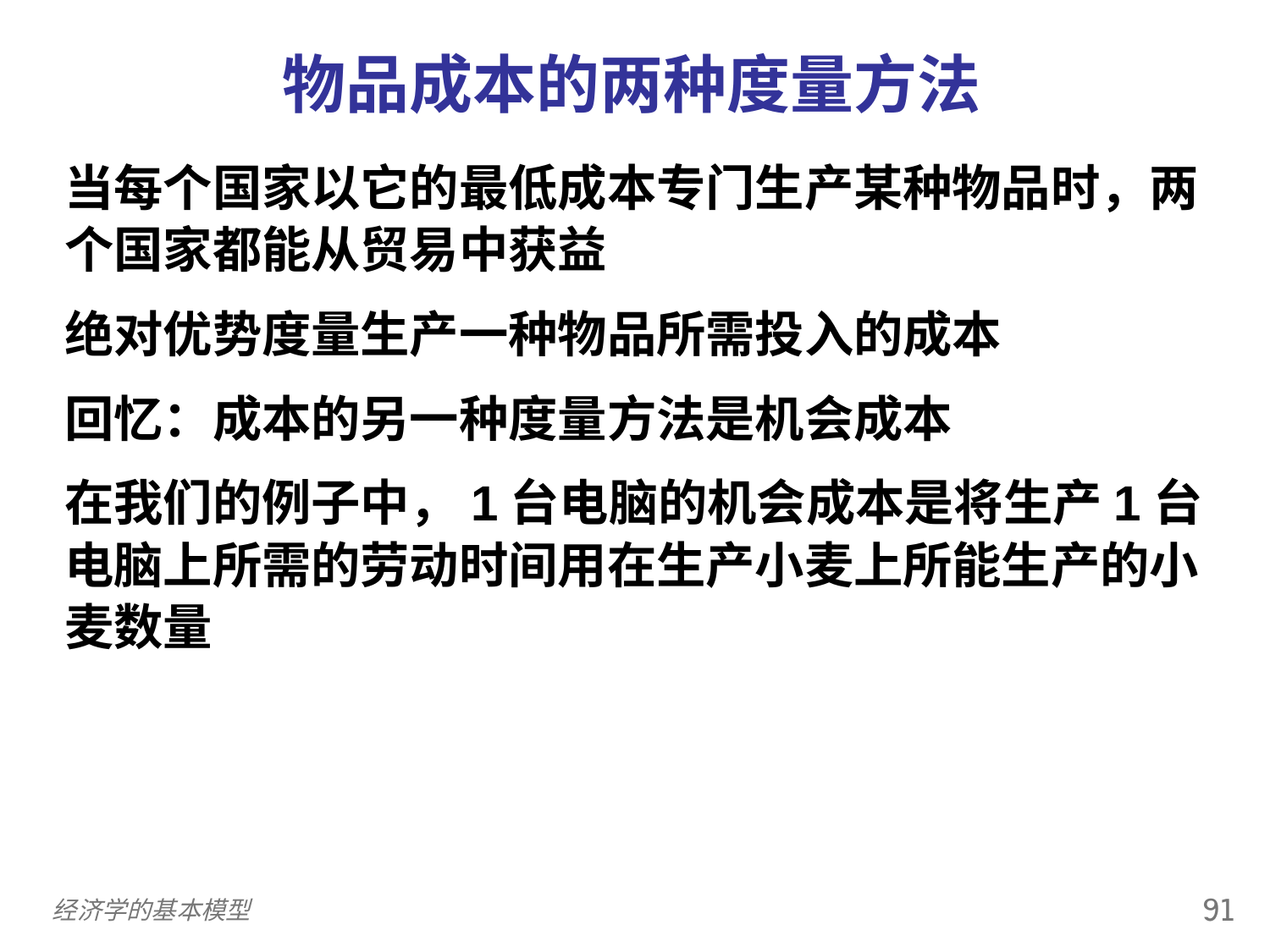

物品成本的两种度量方法
0
当每个国家以它的最低成本专门生产某种物品时，两个国家都能从贸易中获益
绝对优势度量生产一种物品所需投入的成本
回忆：成本的另一种度量方法是机会成本
在我们的例子中，1台电脑的机会成本是将生产1台电脑上所需的劳动时间用在生产小麦上所能生产的小麦数量
91
经济学的基本模型